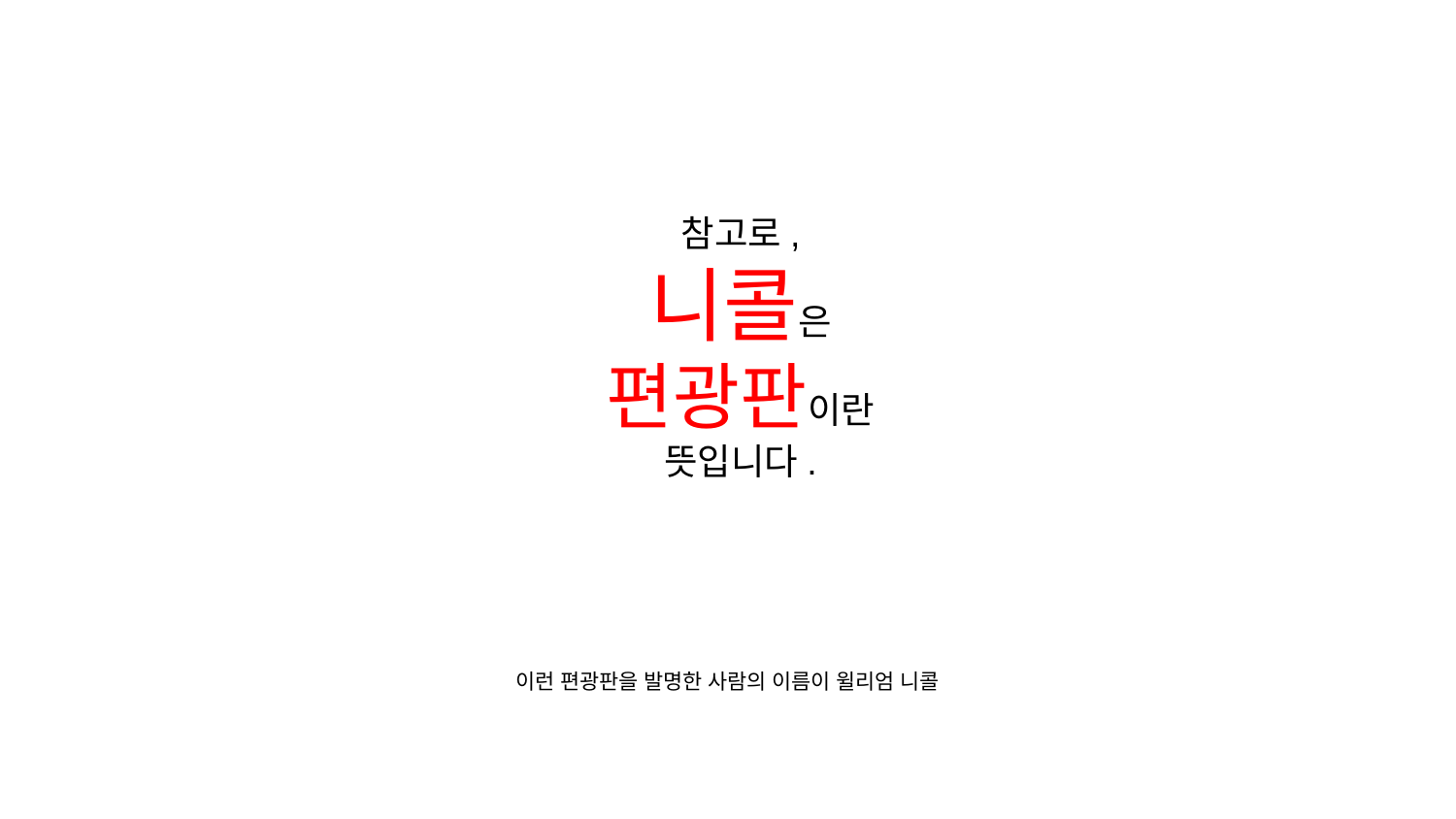

참고로,
니콜은
편광판이란
뜻입니다.
이런 편광판을 발명한 사람의 이름이 윌리엄 니콜